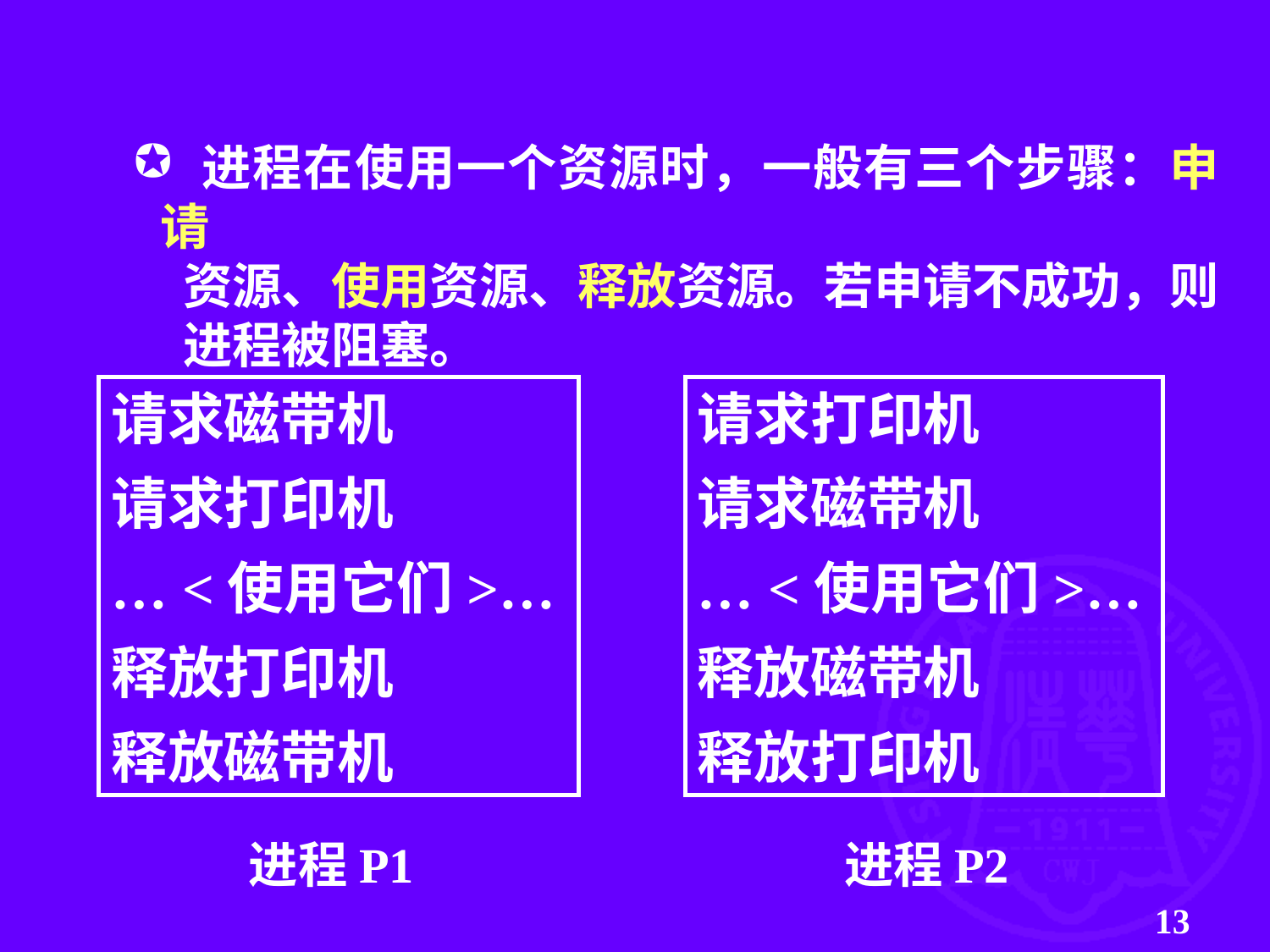

进程在使用一个资源时，一般有三个步骤：申请
  资源、使用资源、释放资源。若申请不成功，则
  进程被阻塞。
请求磁带机
请求打印机
… <使用它们>…
释放打印机
释放磁带机
请求打印机
请求磁带机
… <使用它们>…
释放磁带机
释放打印机
进程P1
进程P2